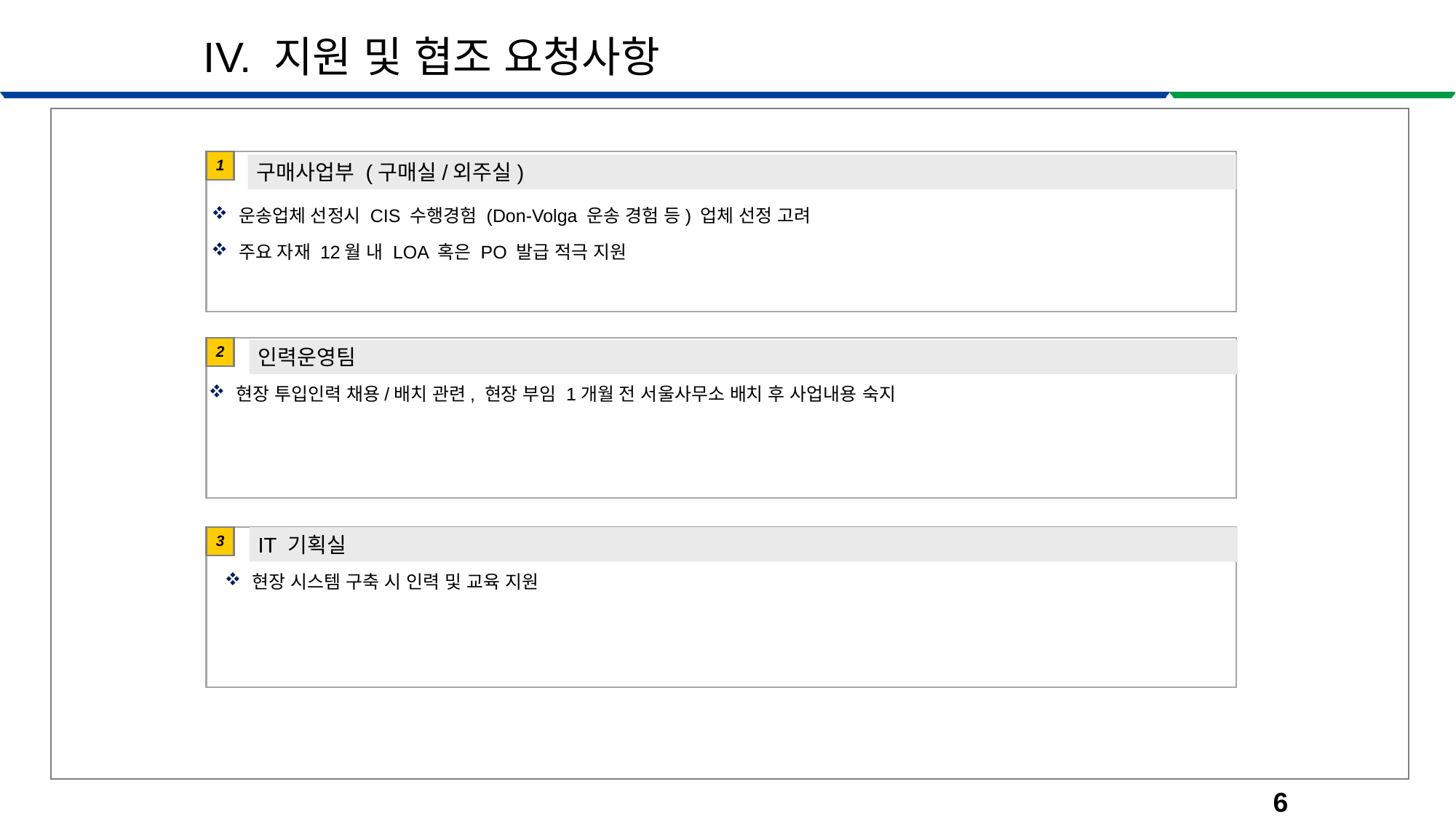

IV. 지원 및 협조 요청사항

1
구매사업부 (구매실/외주실)
운송업체 선정시 CIS 수행경험 (Don-Volga 운송 경험 등) 업체 선정 고려
주요 자재 12월 내 LOA 혹은 PO 발급 적극 지원

2
인력운영팀
현장 투입인력 채용/배치 관련, 현장 부임 1개월 전 서울사무소 배치 후 사업내용 숙지

3
IT 기획실
현장 시스템 구축 시 인력 및 교육 지원
69